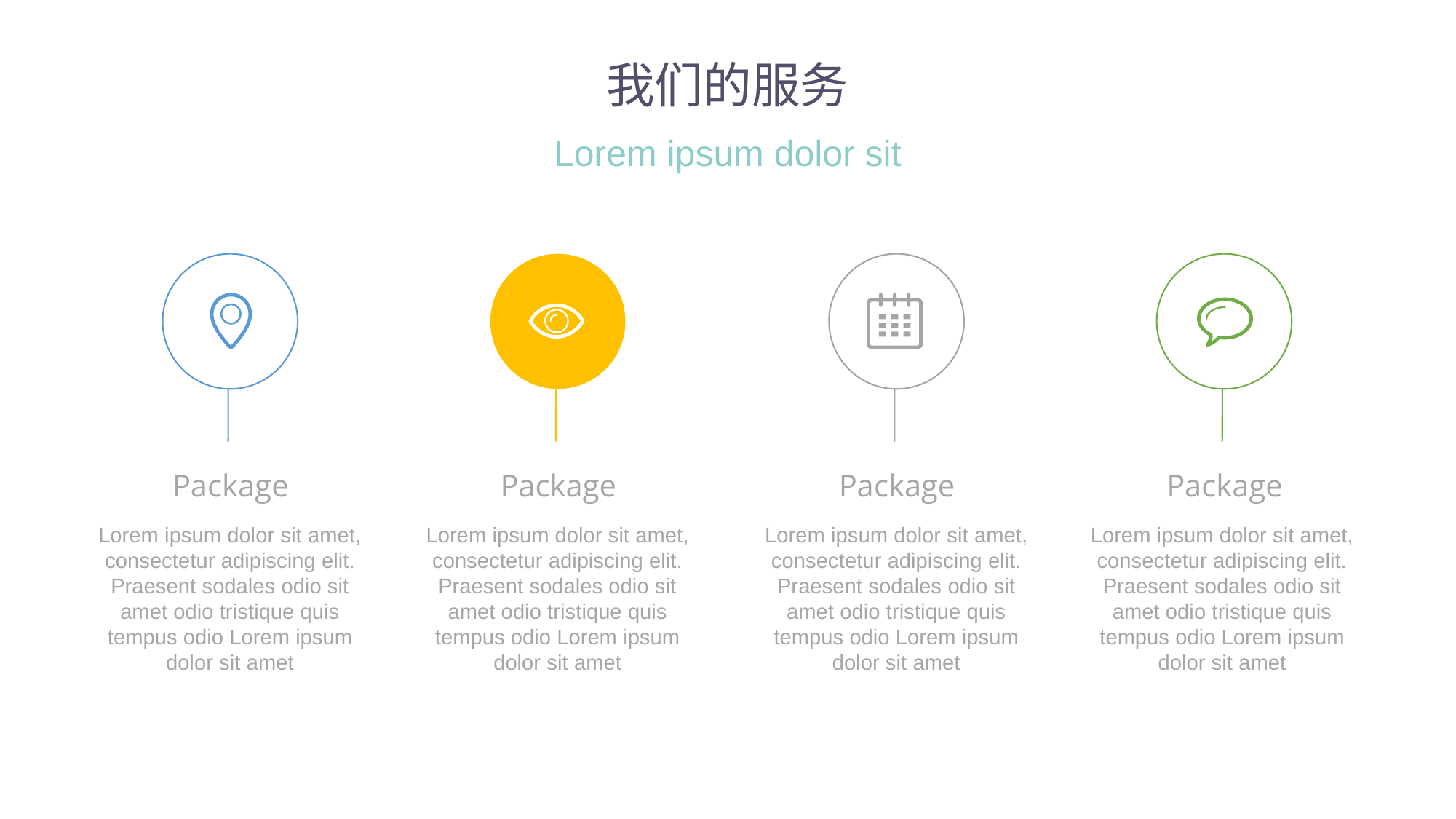

我们的服务
Lorem ipsum dolor sit

Package
Lorem ipsum dolor sit amet, consectetur adipiscing elit. Praesent sodales odio sit amet odio tristique quis tempus odio Lorem ipsum dolor sit amet

Package

Package

Package
Lorem ipsum dolor sit amet, consectetur adipiscing elit. Praesent sodales odio sit amet odio tristique quis tempus odio Lorem ipsum dolor sit amet
Lorem ipsum dolor sit amet, consectetur adipiscing elit. Praesent sodales odio sit amet odio tristique quis tempus odio Lorem ipsum dolor sit amet
Lorem ipsum dolor sit amet, consectetur adipiscing elit. Praesent sodales odio sit amet odio tristique quis tempus odio Lorem ipsum dolor sit amet